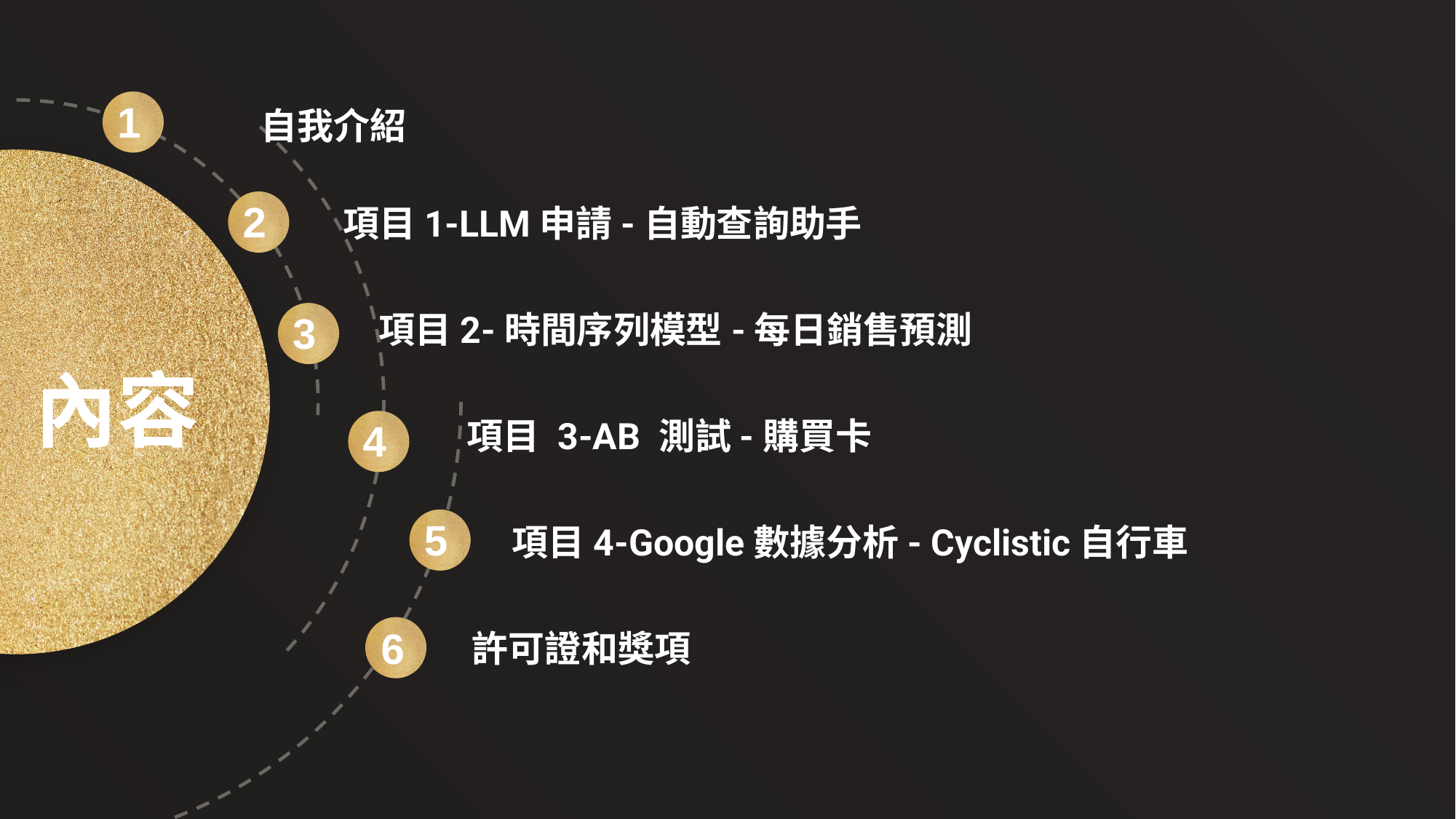

項目2- Cyclistic自行車數據分析
項目3-數字營銷KPI追踪儀表板

自我介紹
1

項目1-LLM申請-自動查詢助手
2

# 內容
項目2-時間序列模型-每日銷售預測
3

項目 3-AB 測試-購買卡
4

項目4-Google數據分析- Cyclistic自行車
5

許可證和獎項
6